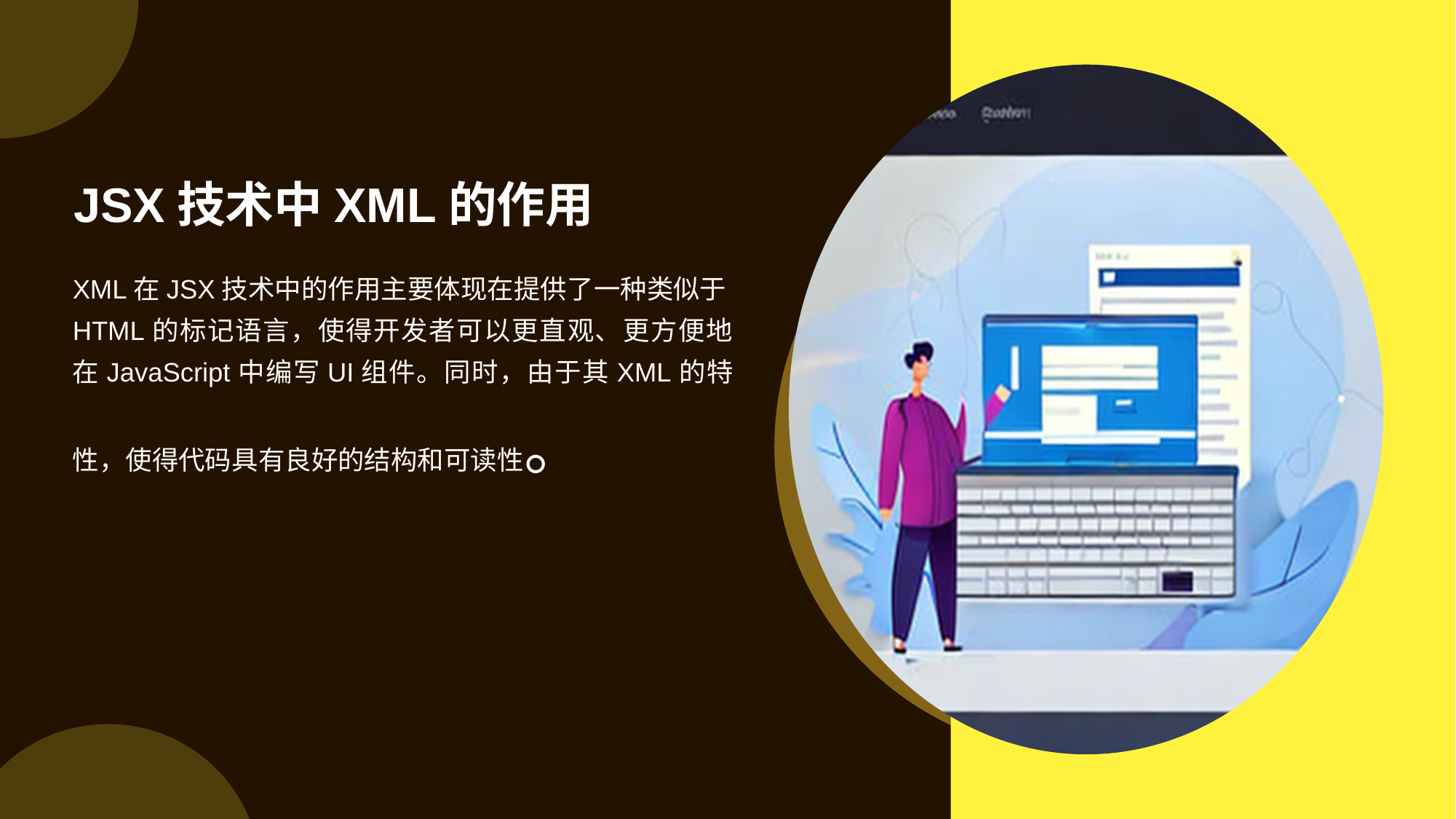

JSX技术中XML的作用

XML在JSX技术中的作用主要体现在提供了一种类似于HTML的标记语言，使得开发者可以更直观、更方便地在JavaScript中编写UI组件。同时，由于其XML的特性，使得代码具有良好的结构和可读性。